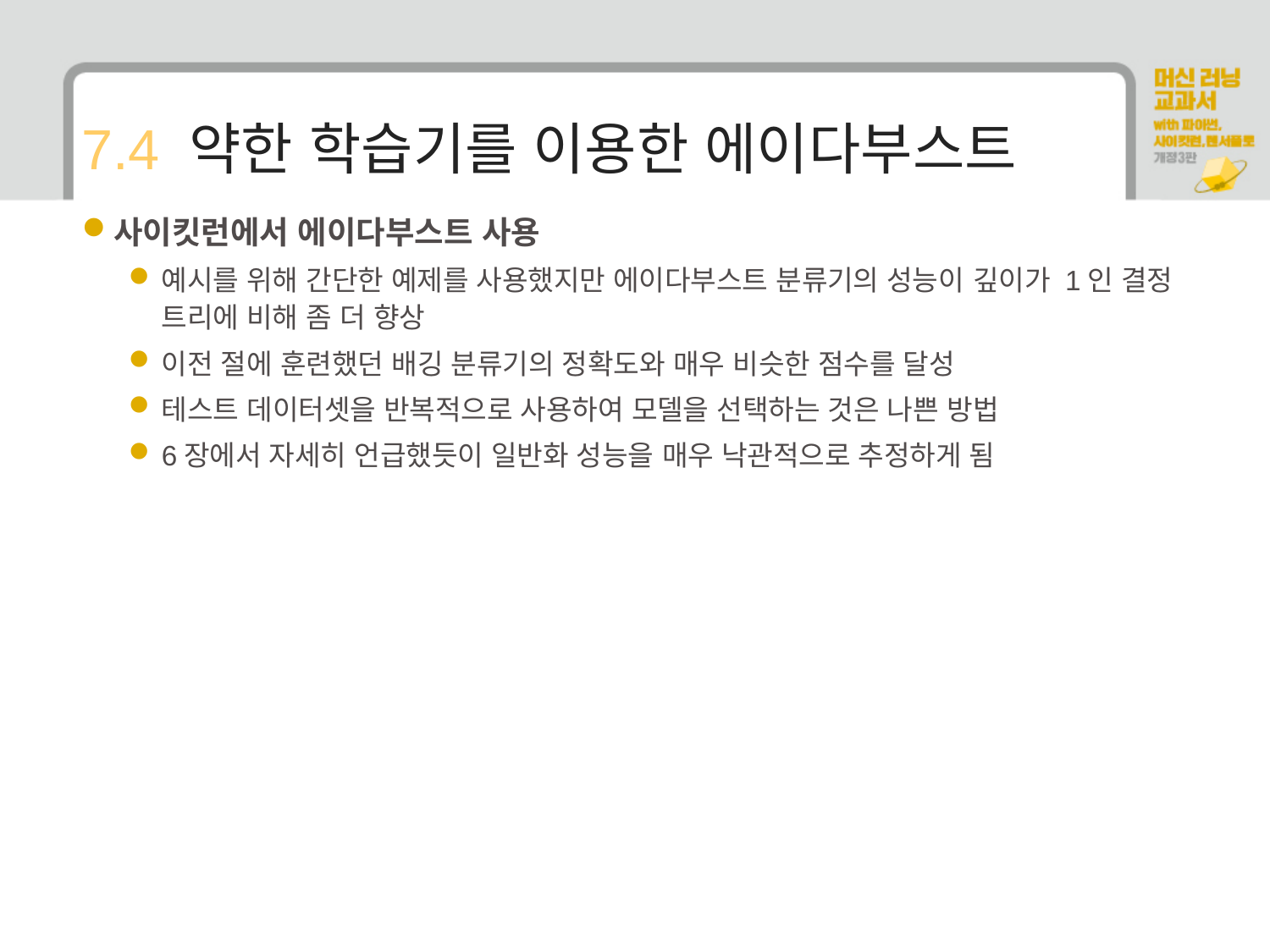

# 7.4 약한 학습기를 이용한 에이다부스트
사이킷런에서 에이다부스트 사용
예시를 위해 간단한 예제를 사용했지만 에이다부스트 분류기의 성능이 깊이가 1인 결정 트리에 비해 좀 더 향상
이전 절에 훈련했던 배깅 분류기의 정확도와 매우 비슷한 점수를 달성
테스트 데이터셋을 반복적으로 사용하여 모델을 선택하는 것은 나쁜 방법
6장에서 자세히 언급했듯이 일반화 성능을 매우 낙관적으로 추정하게 됨